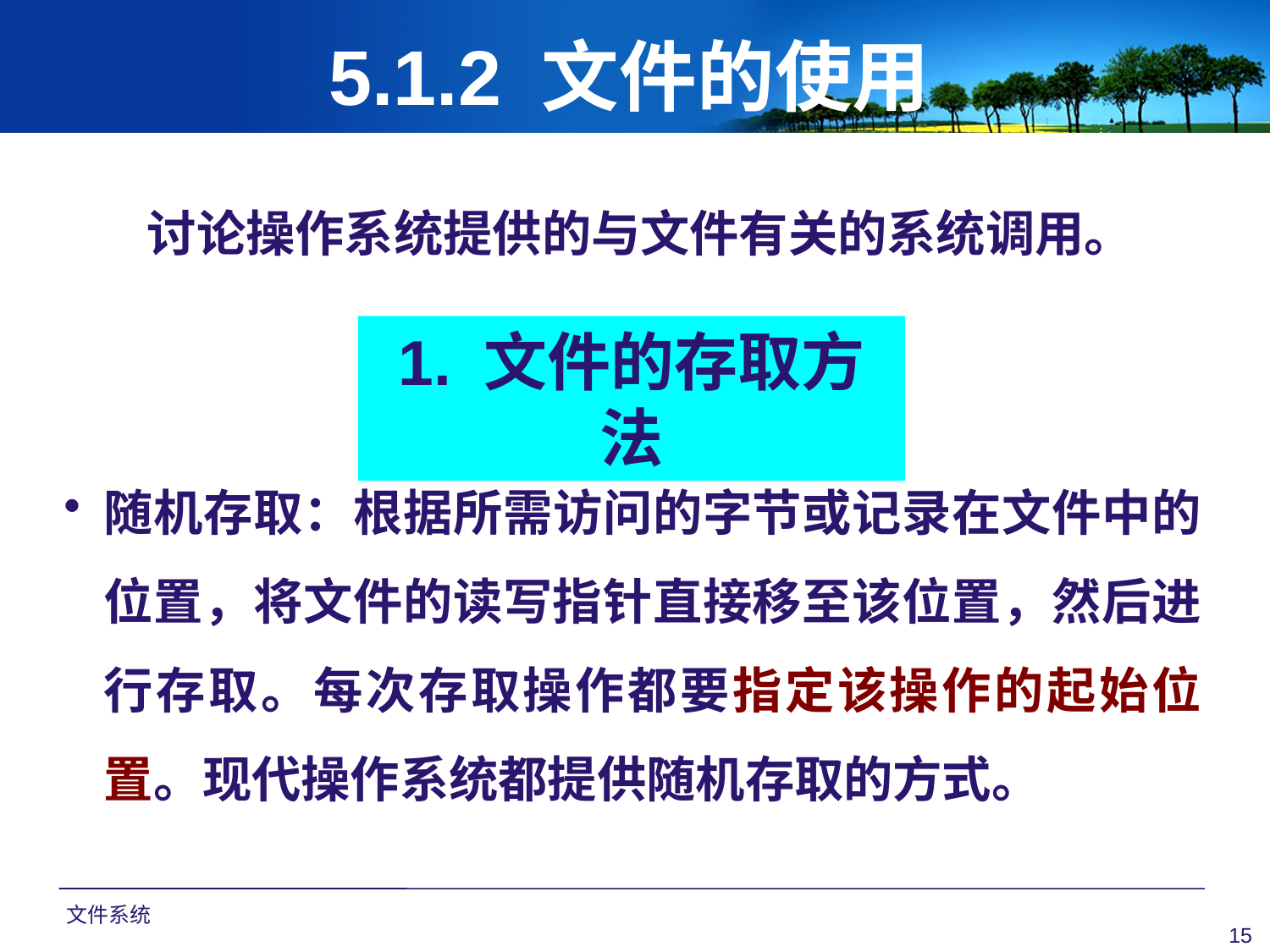

# 5.1.2 文件的使用
讨论操作系统提供的与文件有关的系统调用。
1. 文件的存取方法
随机存取：根据所需访问的字节或记录在文件中的位置，将文件的读写指针直接移至该位置，然后进行存取。每次存取操作都要指定该操作的起始位置。现代操作系统都提供随机存取的方式。
文件系统
15